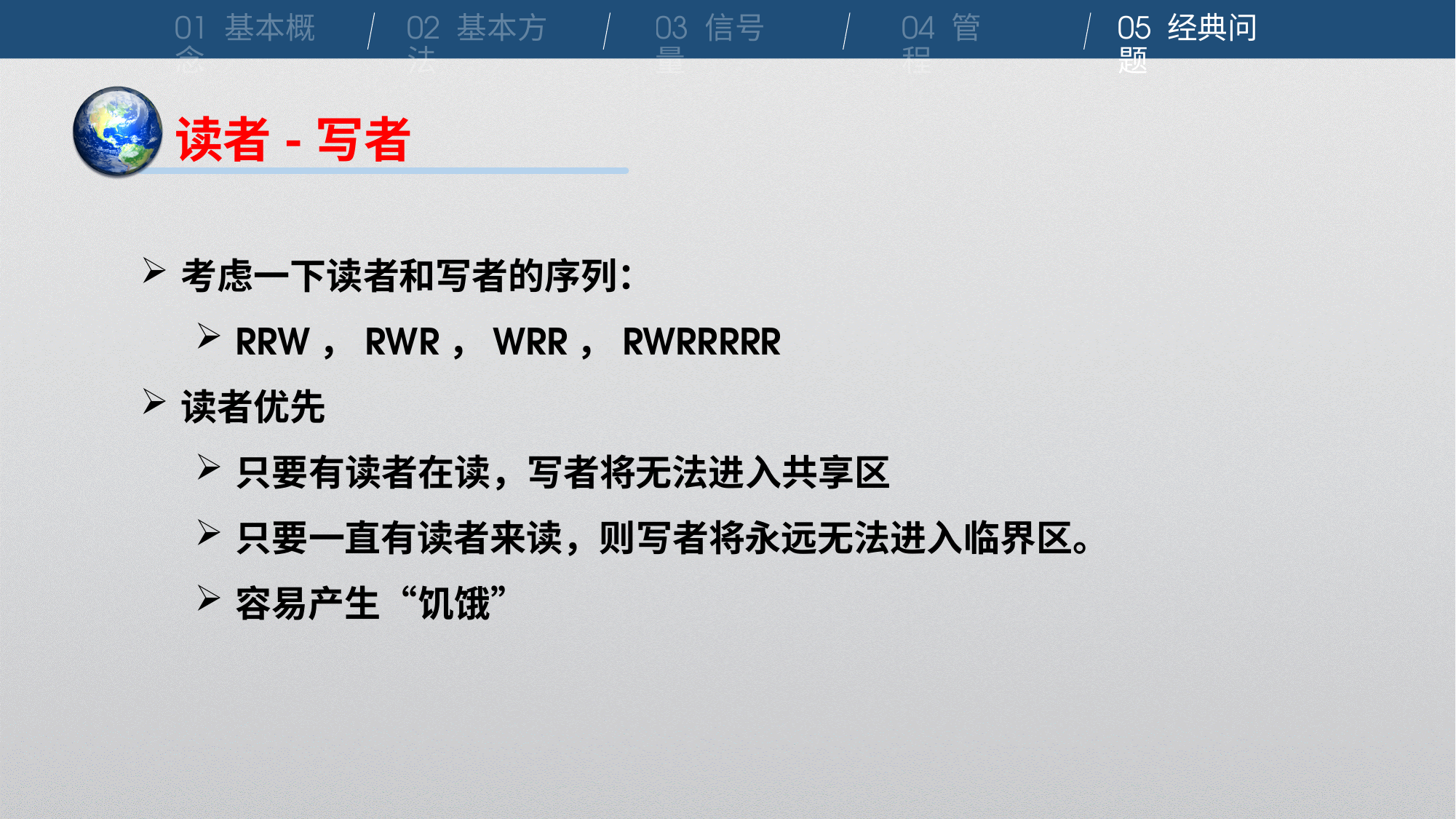

01 基本概念
02 基本方法
03 信号量
04 管程
05 经典问题
读者-写者
考虑一下读者和写者的序列：
RRW，RWR，WRR，RWRRRRR
读者优先
只要有读者在读，写者将无法进入共享区
只要一直有读者来读，则写者将永远无法进入临界区。
容易产生“饥饿”